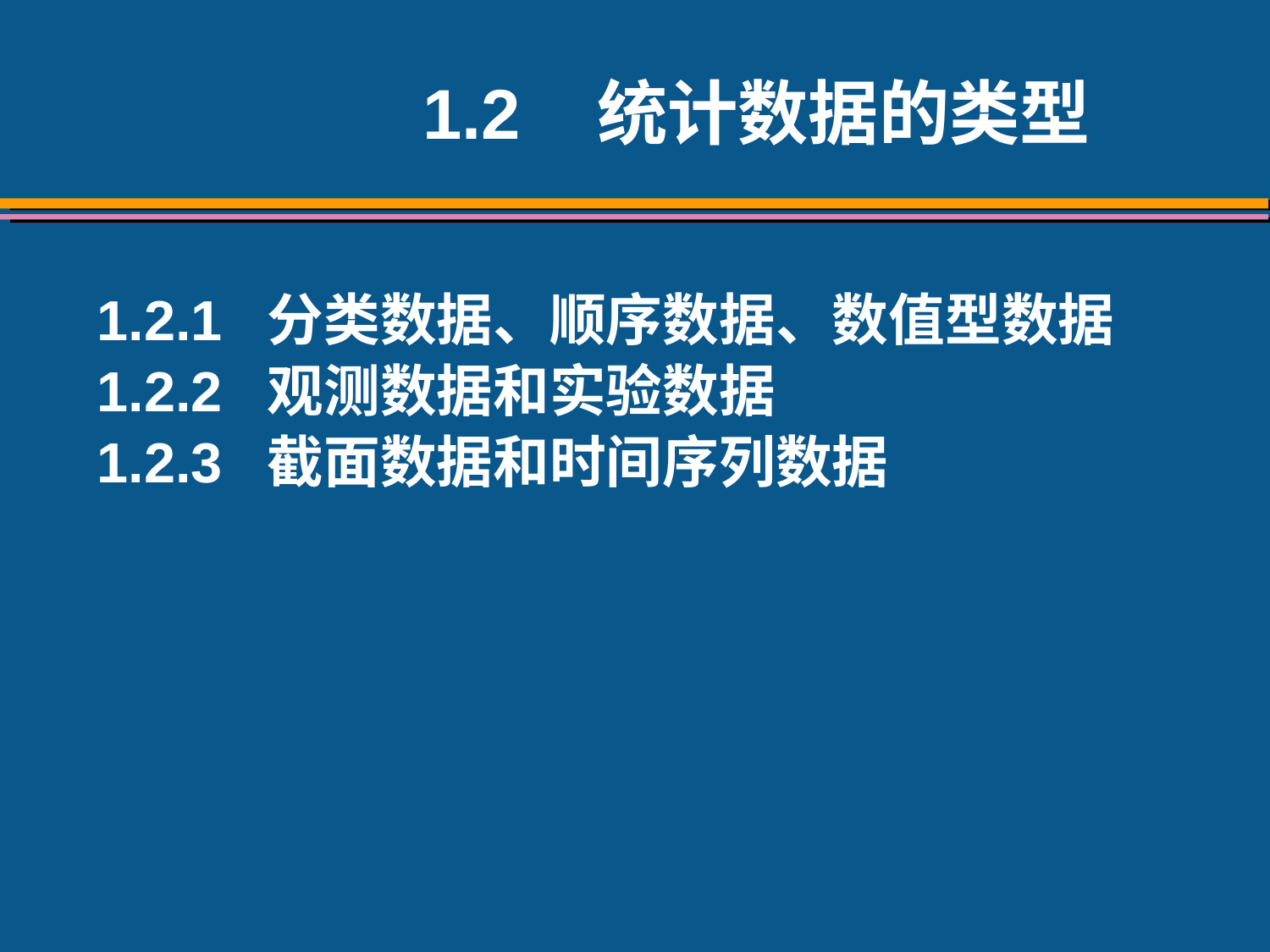

1.2   统计数据的类型
1.2.1  分类数据、顺序数据、数值型数据
1.2.2  观测数据和实验数据
1.2.3  截面数据和时间序列数据